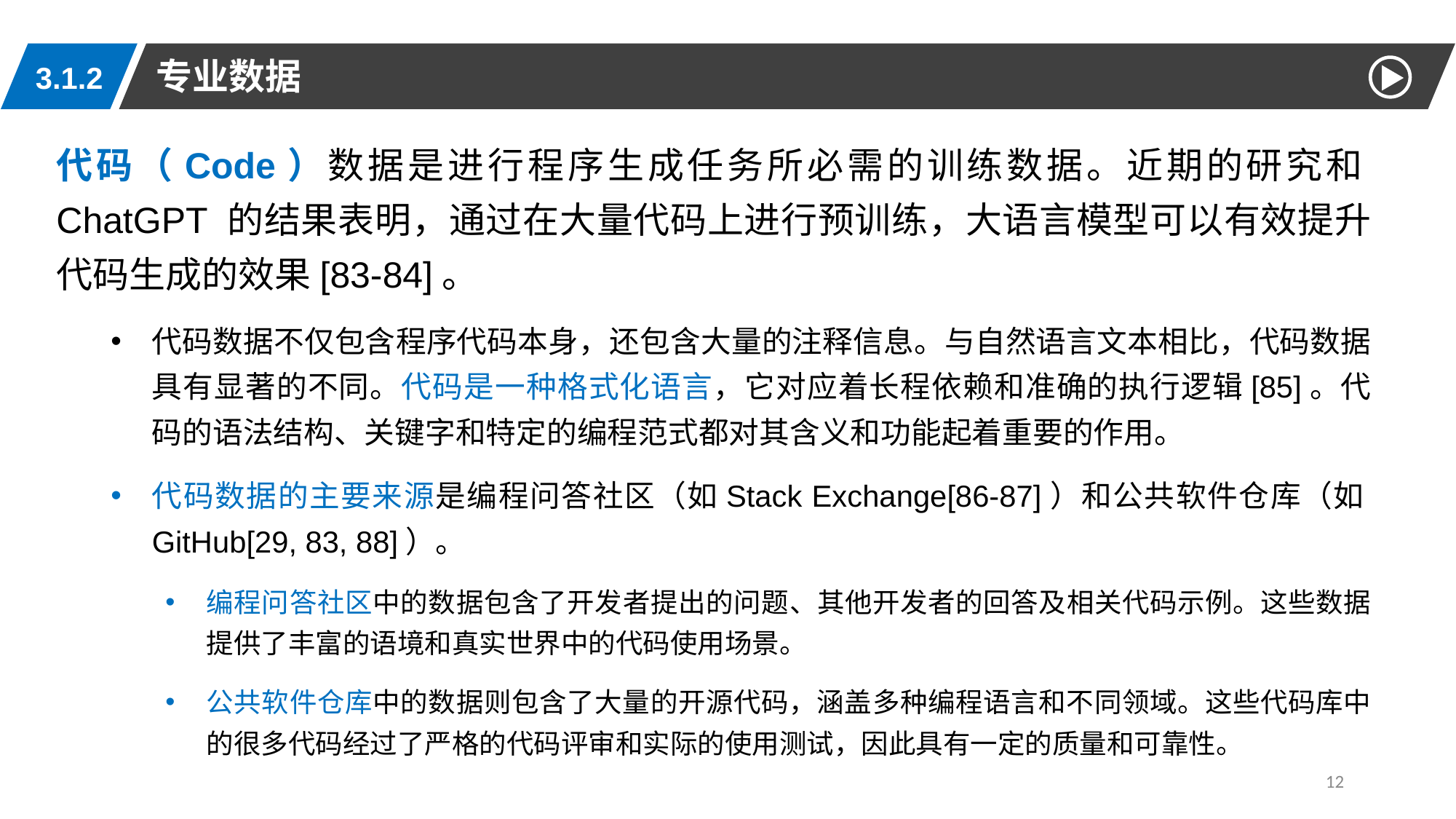

专业数据
3.1.2

代码（Code）数据是进行程序生成任务所必需的训练数据。近期的研究和ChatGPT 的结果表明，通过在大量代码上进行预训练，大语言模型可以有效提升代码生成的效果[83-84]。
代码数据不仅包含程序代码本身，还包含大量的注释信息。与自然语言文本相比，代码数据具有显著的不同。代码是一种格式化语言，它对应着长程依赖和准确的执行逻辑[85]。代码的语法结构、关键字和特定的编程范式都对其含义和功能起着重要的作用。
代码数据的主要来源是编程问答社区（如Stack Exchange[86-87]）和公共软件仓库（如GitHub[29, 83, 88]）。
编程问答社区中的数据包含了开发者提出的问题、其他开发者的回答及相关代码示例。这些数据提供了丰富的语境和真实世界中的代码使用场景。
公共软件仓库中的数据则包含了大量的开源代码，涵盖多种编程语言和不同领域。这些代码库中的很多代码经过了严格的代码评审和实际的使用测试，因此具有一定的质量和可靠性。
12